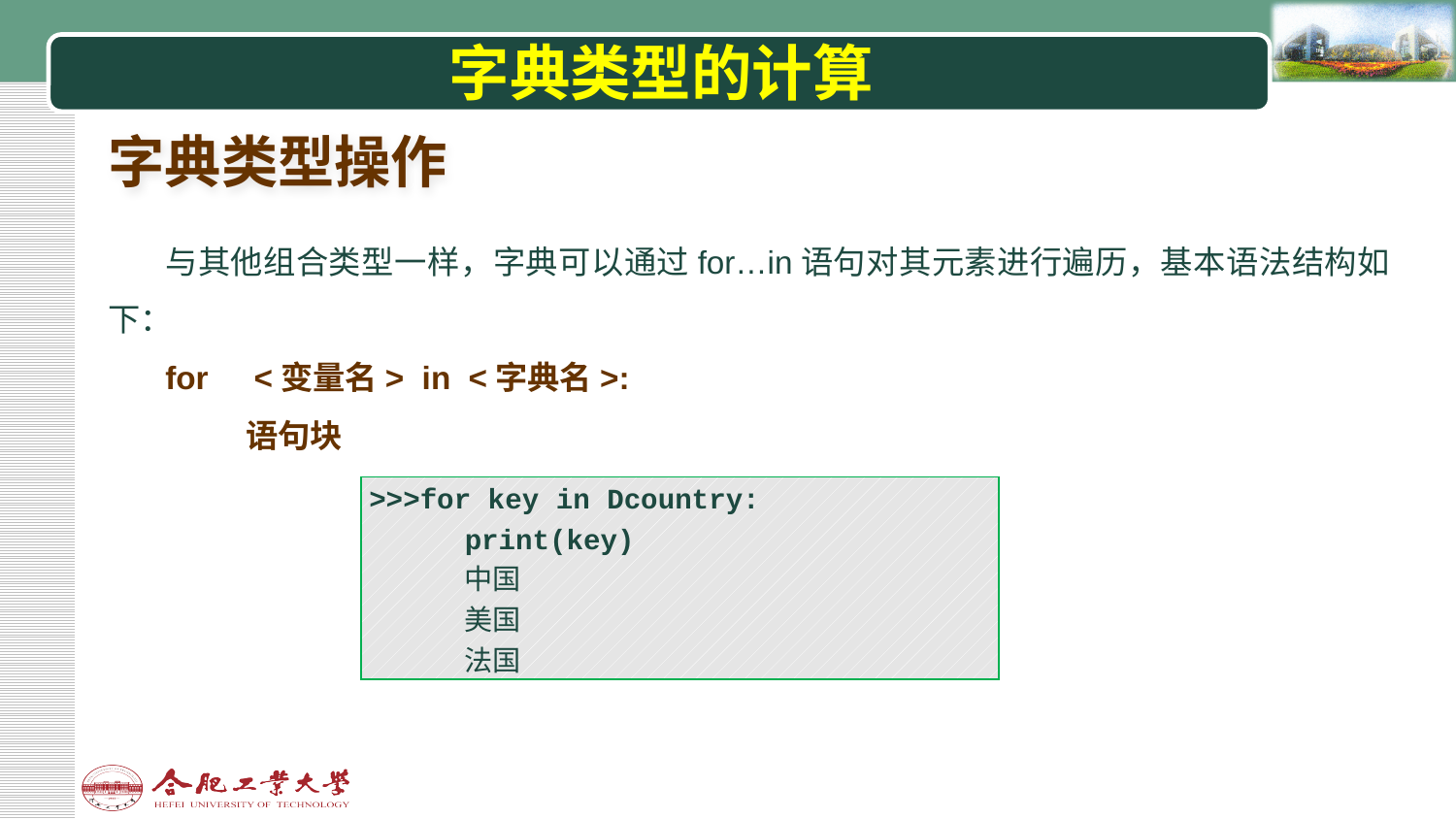

# 字典类型的计算
字典类型操作
与其他组合类型一样，字典可以通过for…in语句对其元素进行遍历，基本语法结构如下：
for 	<变量名>  in  <字典名>:
          语句块
| >>>for key in Dcountry: print(key) 中国 美国 法国 |
| --- |